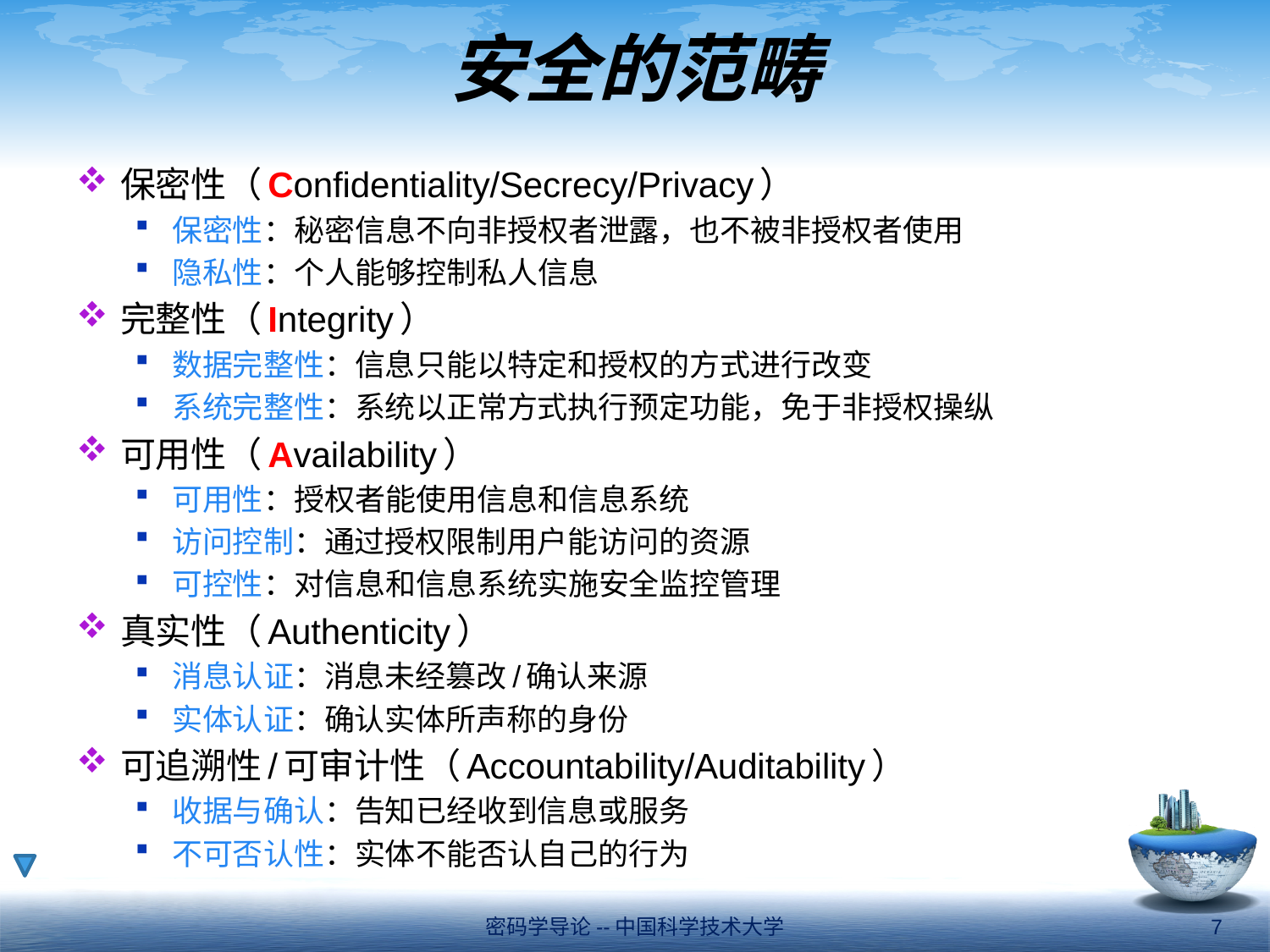

# 安全的范畴
保密性（Confidentiality/Secrecy/Privacy）
保密性：秘密信息不向非授权者泄露，也不被非授权者使用
隐私性：个人能够控制私人信息
完整性（Integrity）
数据完整性：信息只能以特定和授权的方式进行改变
系统完整性：系统以正常方式执行预定功能，免于非授权操纵
可用性（Availability）
可用性：授权者能使用信息和信息系统
访问控制：通过授权限制用户能访问的资源
可控性：对信息和信息系统实施安全监控管理
真实性（Authenticity）
消息认证：消息未经篡改/确认来源
实体认证：确认实体所声称的身份
可追溯性/可审计性（Accountability/Auditability）
收据与确认：告知已经收到信息或服务
不可否认性：实体不能否认自己的行为

密码学导论--中国科学技术大学
7